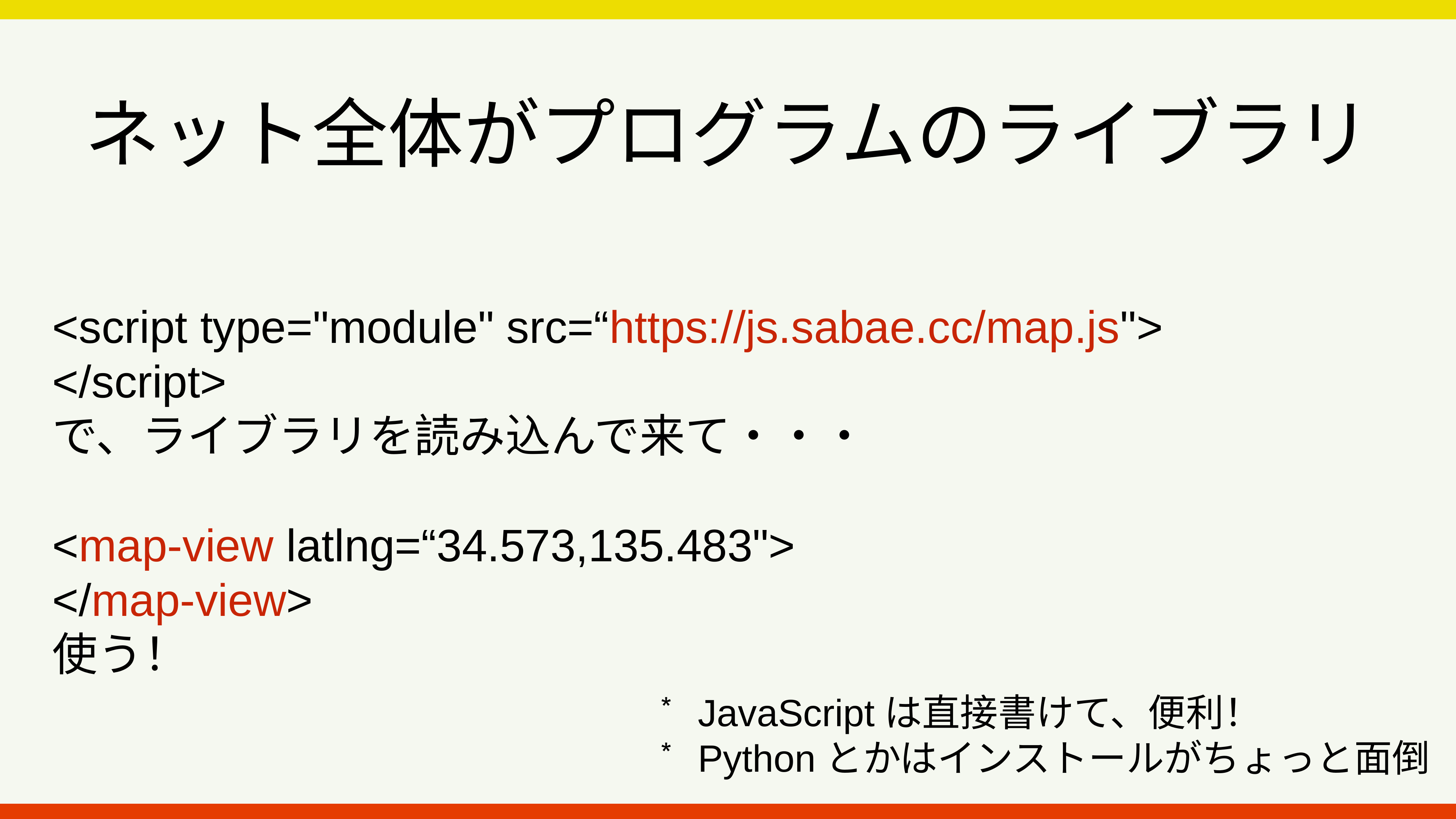

ネット全体がプログラムのライブラリ
<script type="module" src=“https://js.sabae.cc/map.js">
</script>
で、ライブラリを読み込んで来て・・・

<map-view latlng=“34.573,135.483">
</map-view>
使う！
JavaScriptは直接書けて、便利！
Pythonとかはインストールがちょっと面倒